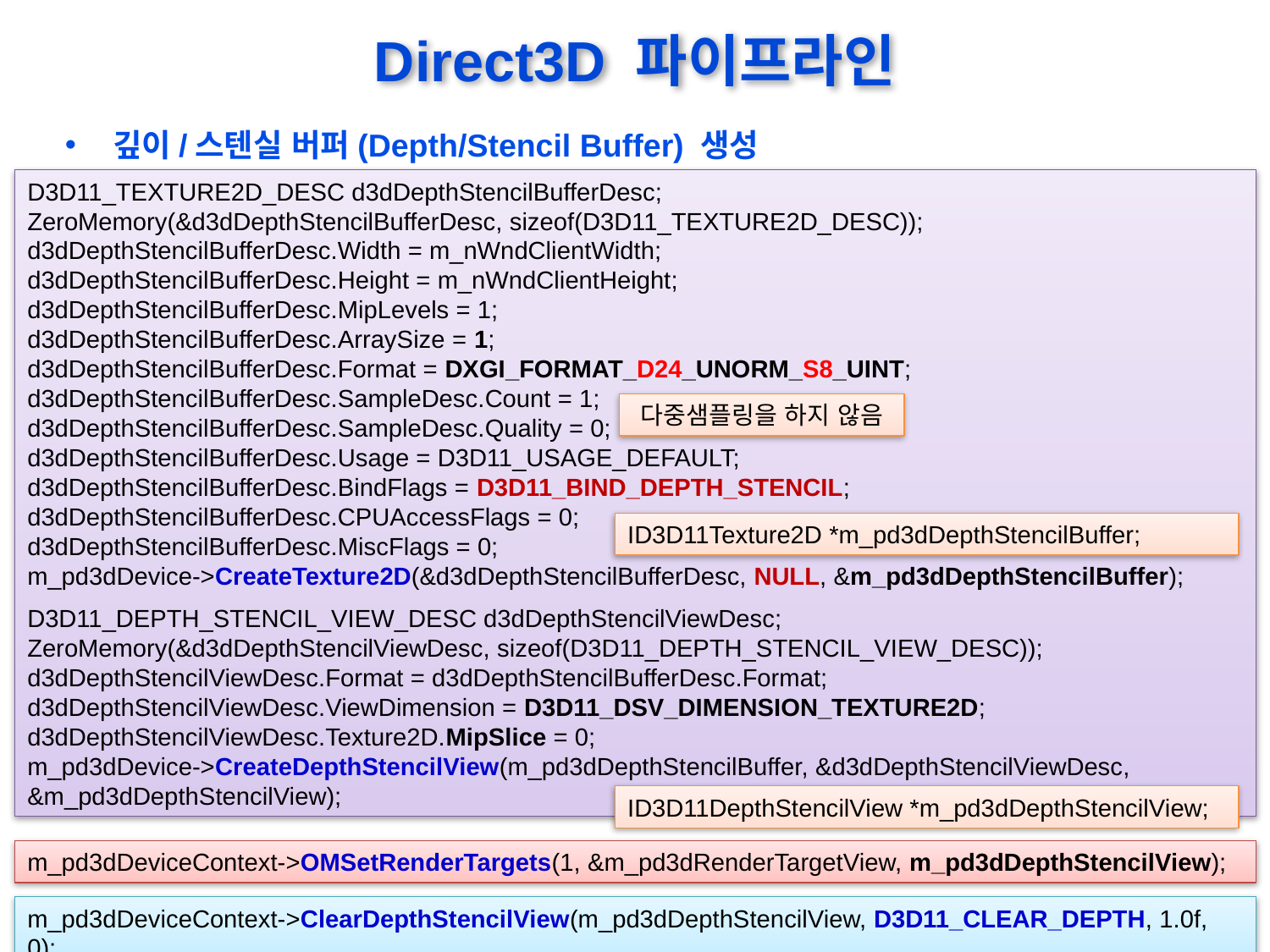

# Direct3D 파이프라인
깊이/스텐실 버퍼(Depth/Stencil Buffer) 생성

D3D11_TEXTURE2D_DESC d3dDepthStencilBufferDesc;
ZeroMemory(&d3dDepthStencilBufferDesc, sizeof(D3D11_TEXTURE2D_DESC));
d3dDepthStencilBufferDesc.Width = m_nWndClientWidth;
d3dDepthStencilBufferDesc.Height = m_nWndClientHeight;
d3dDepthStencilBufferDesc.MipLevels = 1;
d3dDepthStencilBufferDesc.ArraySize = 1;
d3dDepthStencilBufferDesc.Format = DXGI_FORMAT_D24_UNORM_S8_UINT;
d3dDepthStencilBufferDesc.SampleDesc.Count = 1;
d3dDepthStencilBufferDesc.SampleDesc.Quality = 0;
d3dDepthStencilBufferDesc.Usage = D3D11_USAGE_DEFAULT;
d3dDepthStencilBufferDesc.BindFlags = D3D11_BIND_DEPTH_STENCIL;
d3dDepthStencilBufferDesc.CPUAccessFlags = 0;
d3dDepthStencilBufferDesc.MiscFlags = 0;
m_pd3dDevice->CreateTexture2D(&d3dDepthStencilBufferDesc, NULL, &m_pd3dDepthStencilBuffer);

D3D11_DEPTH_STENCIL_VIEW_DESC d3dDepthStencilViewDesc;
ZeroMemory(&d3dDepthStencilViewDesc, sizeof(D3D11_DEPTH_STENCIL_VIEW_DESC));
d3dDepthStencilViewDesc.Format = d3dDepthStencilBufferDesc.Format;
d3dDepthStencilViewDesc.ViewDimension = D3D11_DSV_DIMENSION_TEXTURE2D;
d3dDepthStencilViewDesc.Texture2D.MipSlice = 0;
m_pd3dDevice->CreateDepthStencilView(m_pd3dDepthStencilBuffer, &d3dDepthStencilViewDesc, &m_pd3dDepthStencilView);
다중샘플링을 하지 않음
ID3D11Texture2D *m_pd3dDepthStencilBuffer;
ID3D11DepthStencilView *m_pd3dDepthStencilView;
m_pd3dDeviceContext->OMSetRenderTargets(1, &m_pd3dRenderTargetView, m_pd3dDepthStencilView);
m_pd3dDeviceContext->ClearDepthStencilView(m_pd3dDepthStencilView, D3D11_CLEAR_DEPTH, 1.0f, 0);